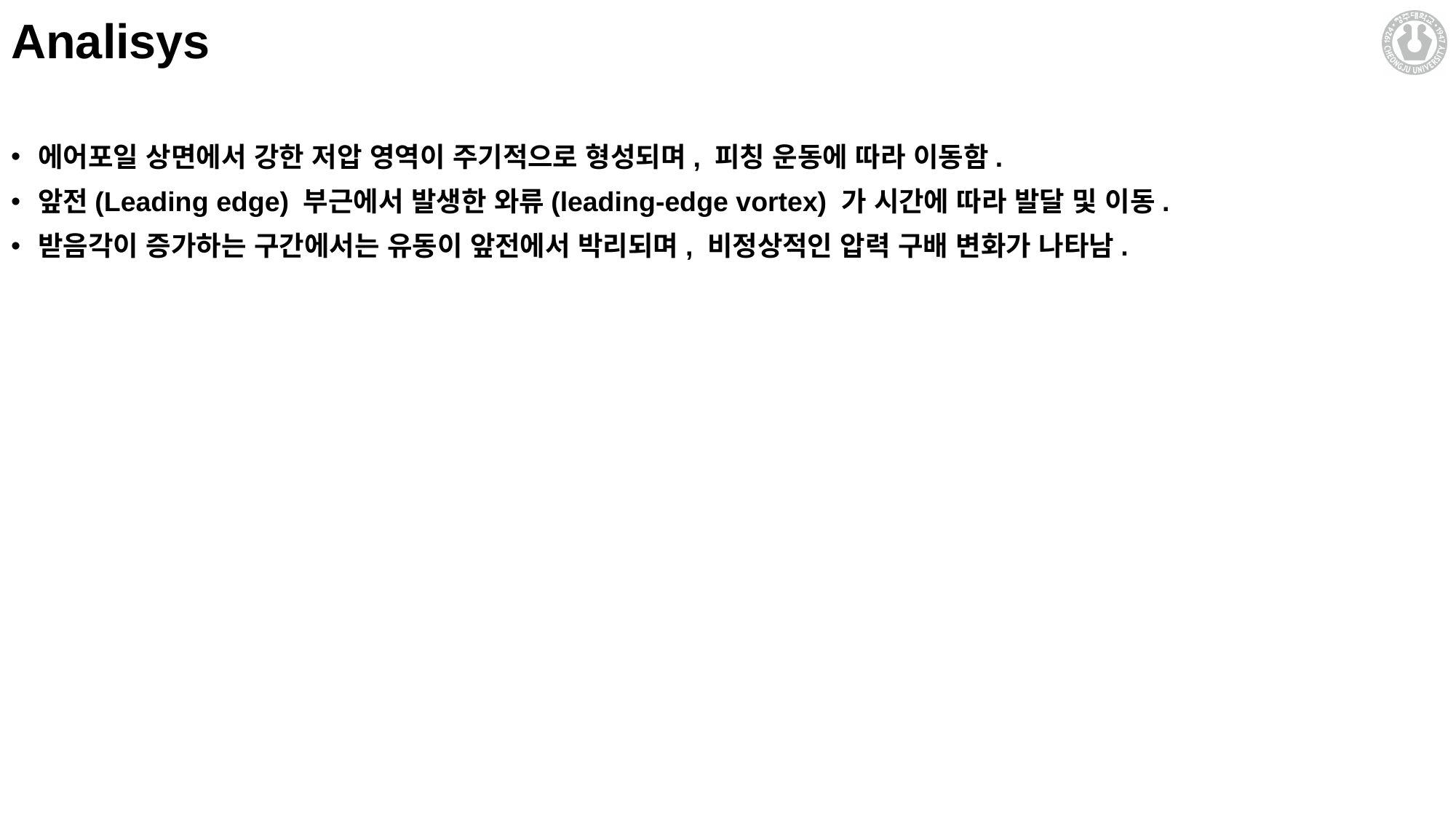

# Analisys
에어포일 상면에서 강한 저압 영역이 주기적으로 형성되며, 피칭 운동에 따라 이동함.
앞전(Leading edge) 부근에서 발생한 와류(leading-edge vortex) 가 시간에 따라 발달 및 이동.
받음각이 증가하는 구간에서는 유동이 앞전에서 박리되며, 비정상적인 압력 구배 변화가 나타남.